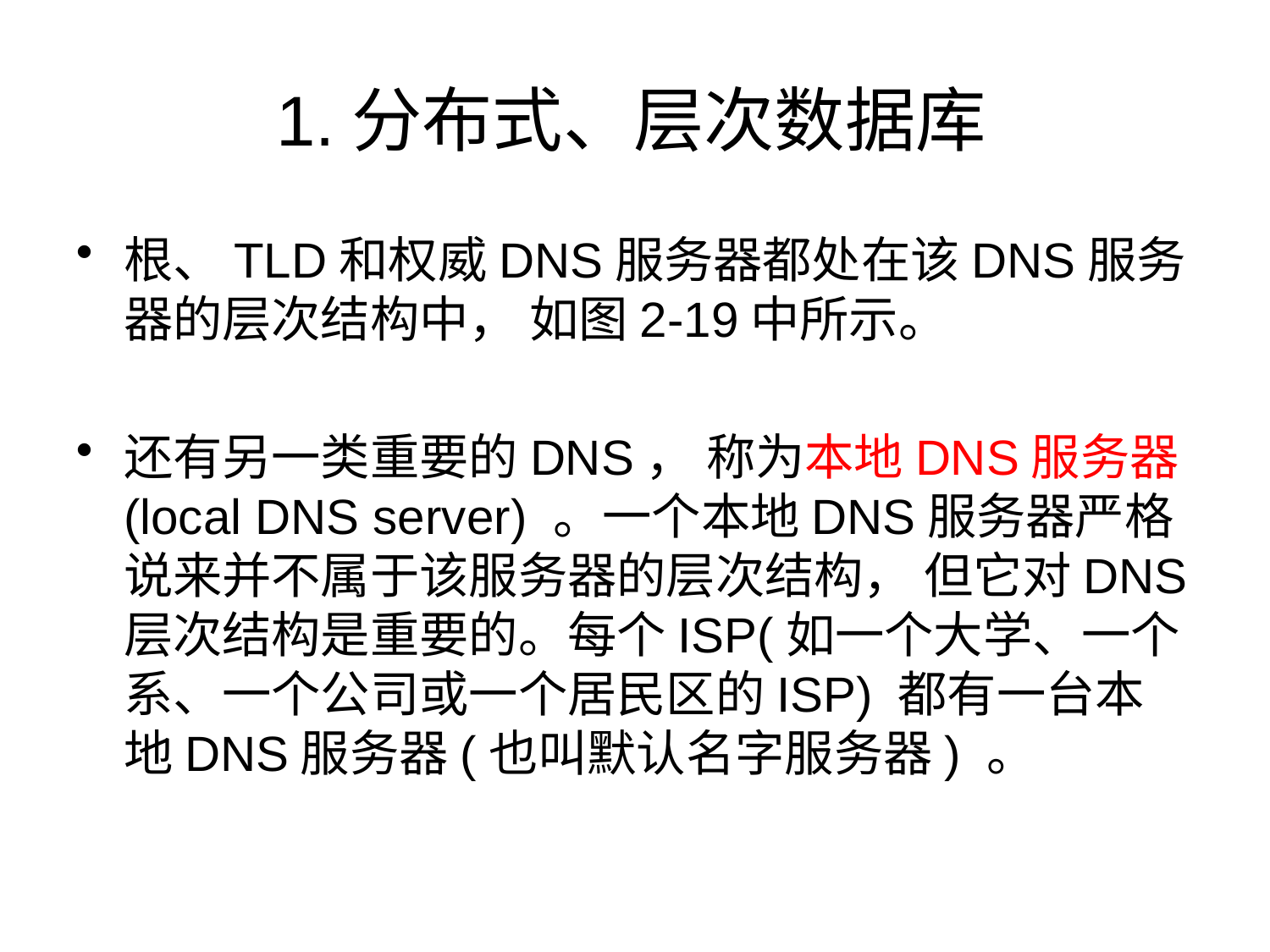

# 1.分布式、层次数据库
根、TLD和权威DNS服务器都处在该DNS服务器的层次结构中， 如图2-19中所示。

还有另一类重要的DNS， 称为本地DNS服务器(local DNS server) 。一个本地DNS服务器严格说来并不属于该服务器的层次结构， 但它对DNS层次结构是重要的。每个ISP(如一个大学、一个系、一个公司或一个居民区的ISP) 都有一台本地DNS服务器(也叫默认名字服务器) 。